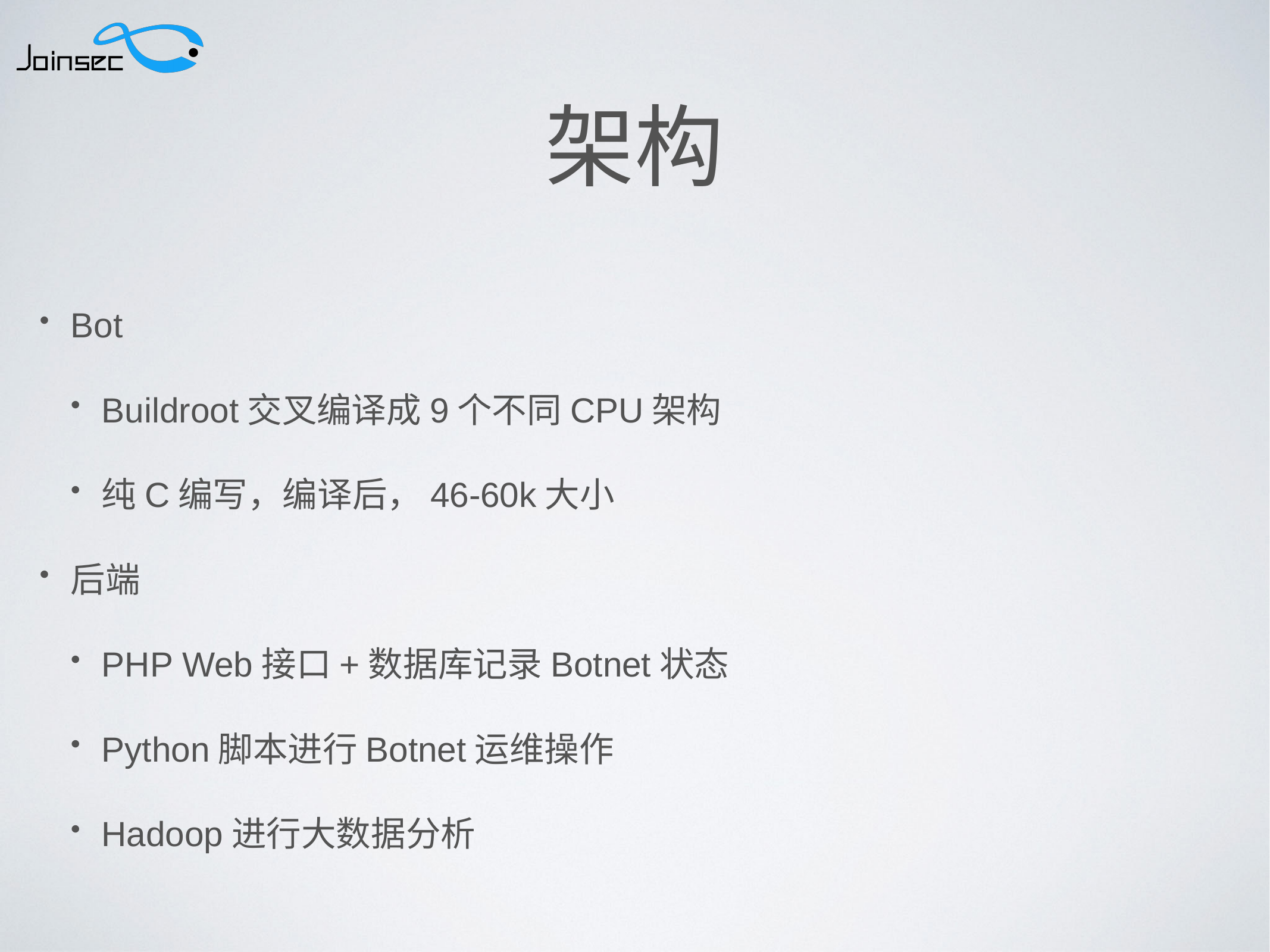

# 架构
Bot
Buildroot交叉编译成9个不同CPU架构
纯C编写，编译后，46-60k大小
后端
PHP Web接口+数据库记录Botnet状态
Python脚本进行Botnet运维操作
Hadoop进行大数据分析